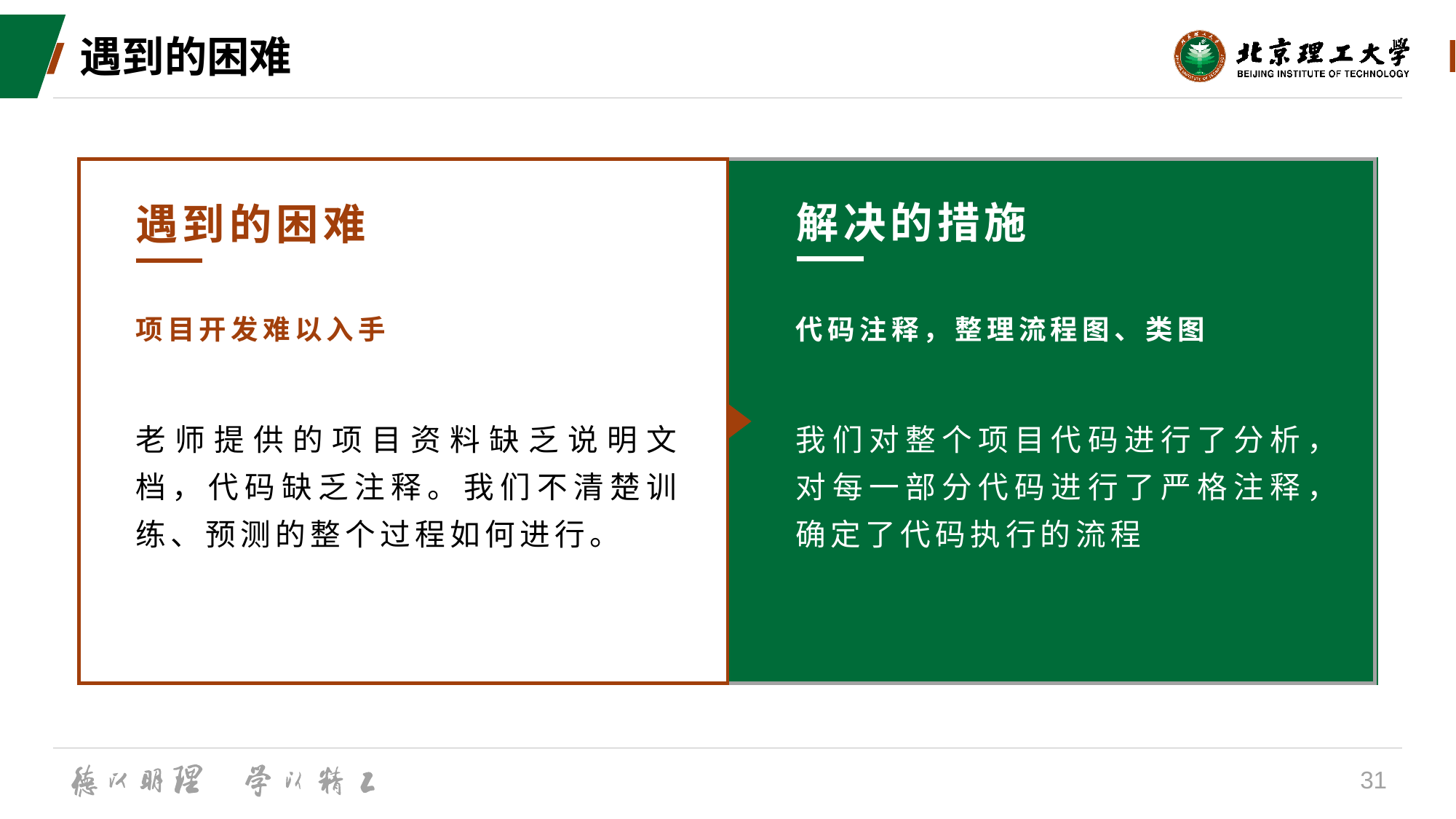

# 遇到的困难

解决的措施
遇到的困难
项目开发难以入手
代码注释，整理流程图、类图
老师提供的项目资料缺乏说明文档，代码缺乏注释。我们不清楚训练、预测的整个过程如何进行。
我们对整个项目代码进行了分析，对每一部分代码进行了严格注释，确定了代码执行的流程